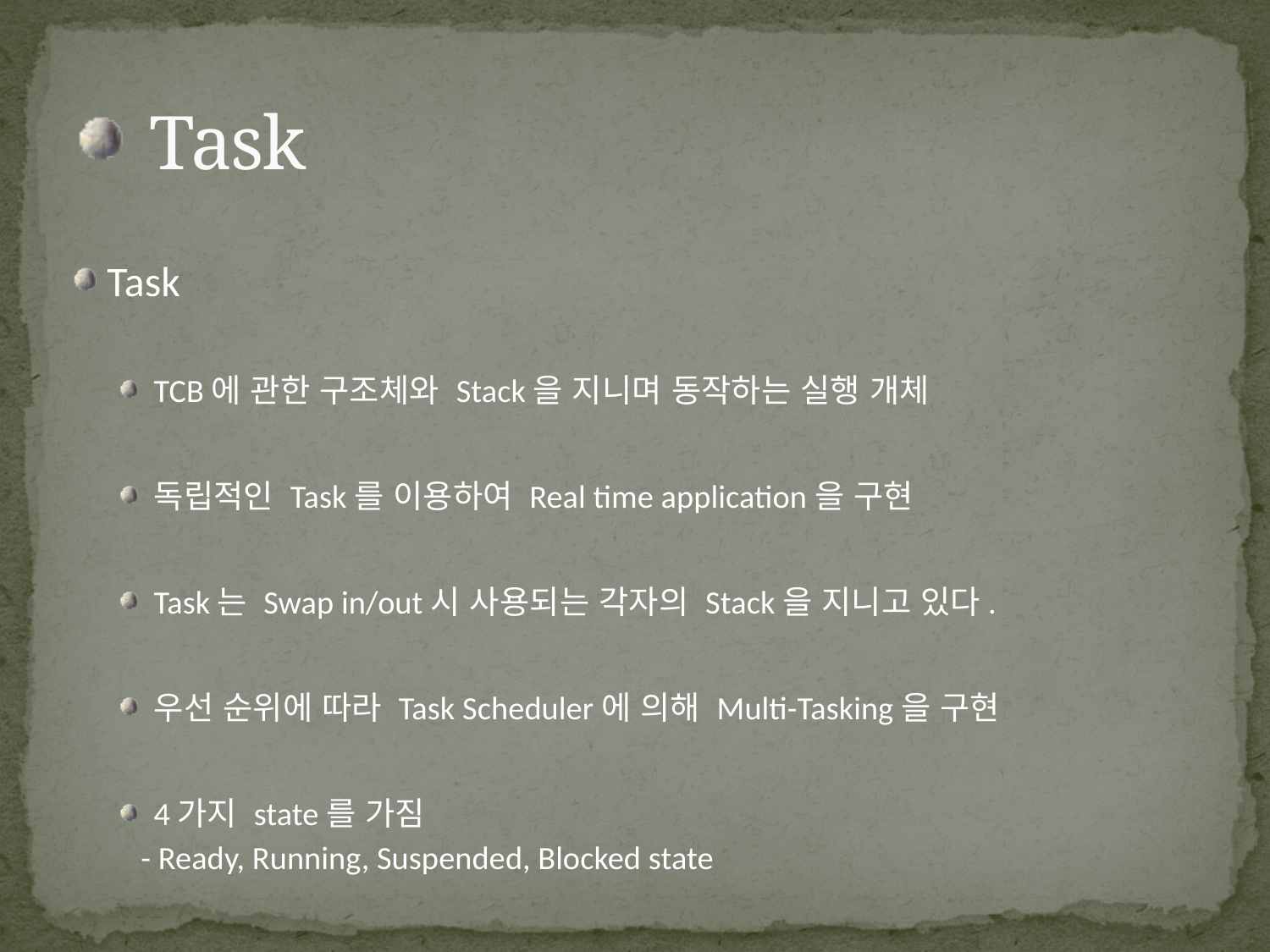

# Task
Task

TCB에 관한 구조체와 Stack을 지니며 동작하는 실행 개체

독립적인 Task를 이용하여 Real time application을 구현

Task는 Swap in/out시 사용되는 각자의 Stack을 지니고 있다.

우선 순위에 따라 Task Scheduler에 의해 Multi-Tasking을 구현

4가지 state를 가짐
   - Ready, Running, Suspended, Blocked state